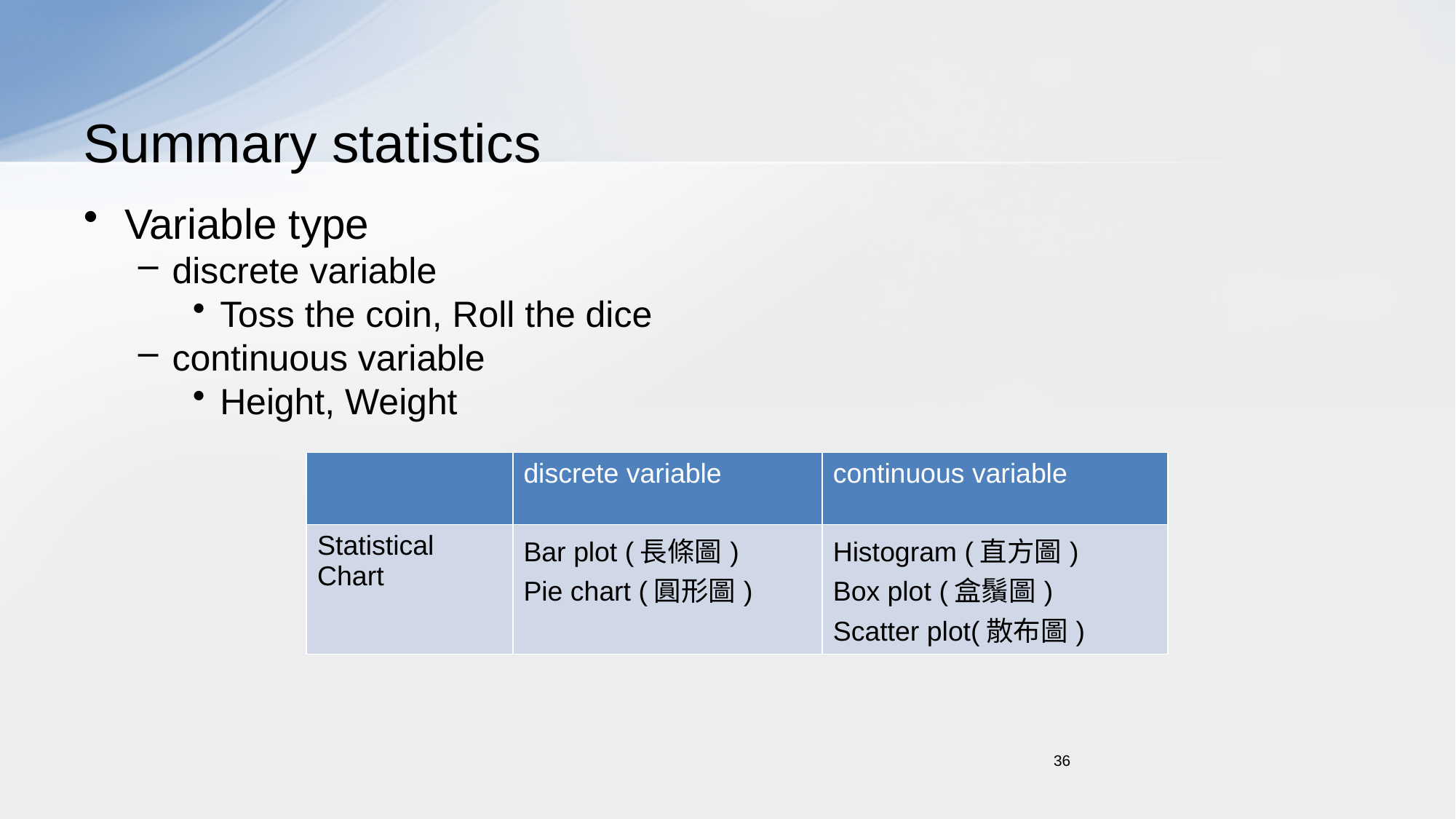

# Summary statistics
Variable type
discrete variable
Toss the coin, Roll the dice
continuous variable
Height, Weight

|  | discrete variable | continuous variable |
| --- | --- | --- |
| Statistical Chart | Bar plot (長條圖) Pie chart (圓形圖) | Histogram (直方圖) Box plot (盒鬚圖) Scatter plot(散布圖) |
36